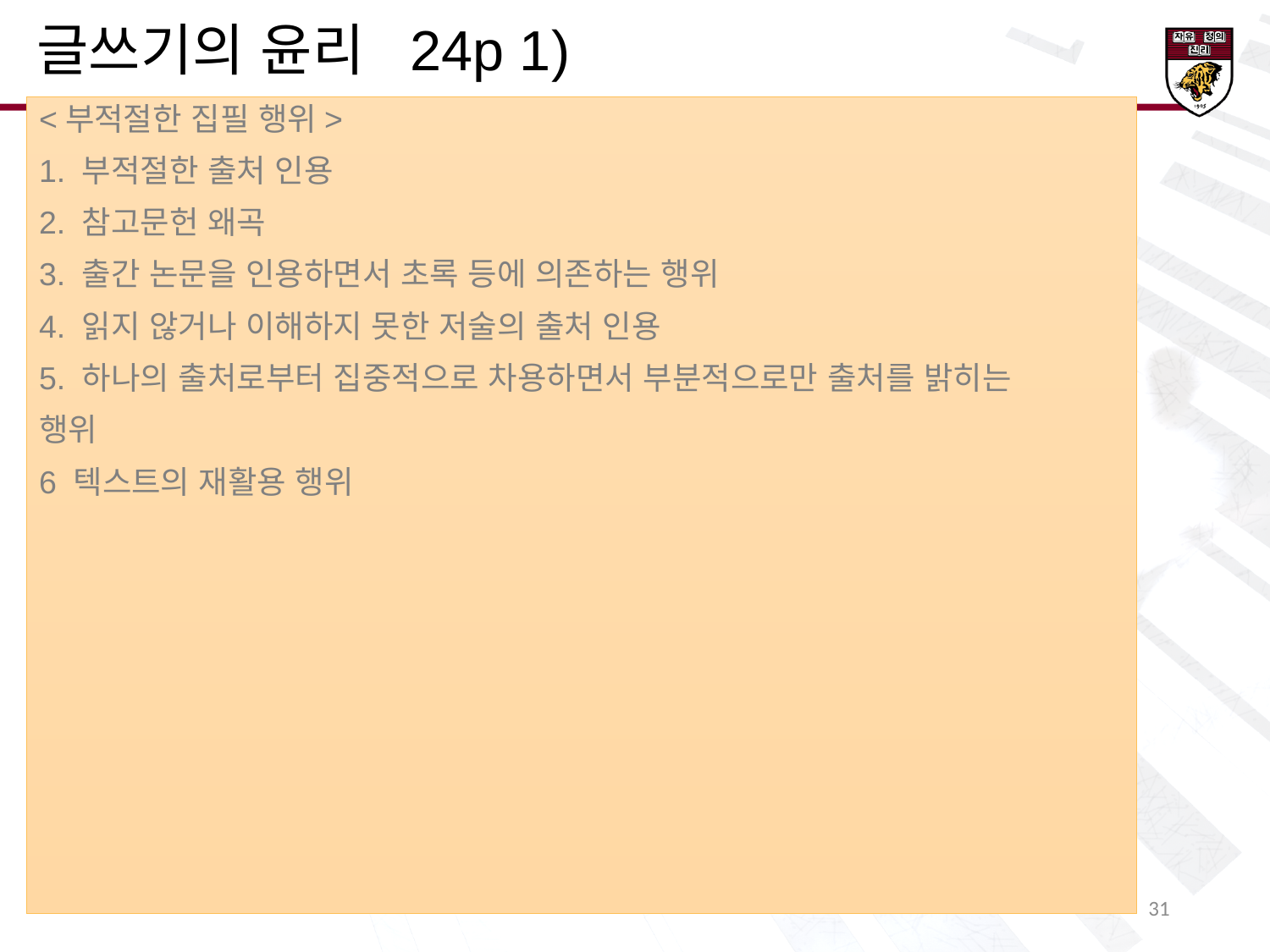

글쓰기의 윤리  24p 1)
<부적절한 집필 행위>
1. 부적절한 출처 인용
2. 참고문헌 왜곡
3. 출간 논문을 인용하면서 초록 등에 의존하는 행위
4. 읽지 않거나 이해하지 못한 저술의 출처 인용
5. 하나의 출처로부터 집중적으로 차용하면서 부분적으로만 출처를 밝히는
행위
6 텍스트의 재활용 행위

31